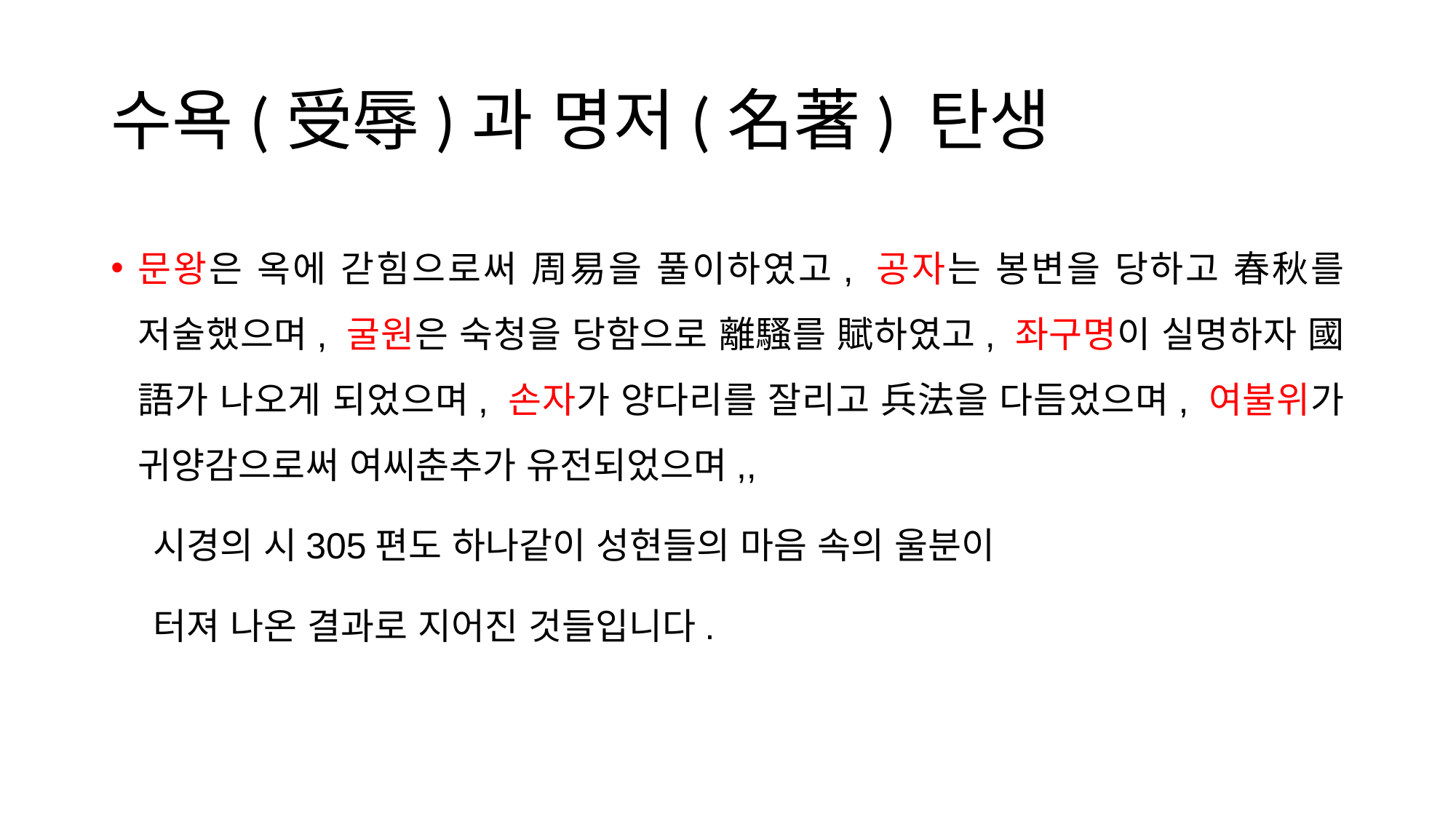

# 수욕(受辱)과 명저(名著) 탄생
문왕은 옥에 갇힘으로써 周易을 풀이하였고, 공자는 봉변을 당하고 春秋를 저술했으며, 굴원은 숙청을 당함으로 離騷를 賦하였고, 좌구명이 실명하자 國語가 나오게 되었으며, 손자가 양다리를 잘리고 兵法을 다듬었으며, 여불위가 귀양감으로써 여씨춘추가 유전되었으며,,
  시경의 시305편도 하나같이 성현들의 마음 속의 울분이
  터져 나온 결과로 지어진 것들입니다.